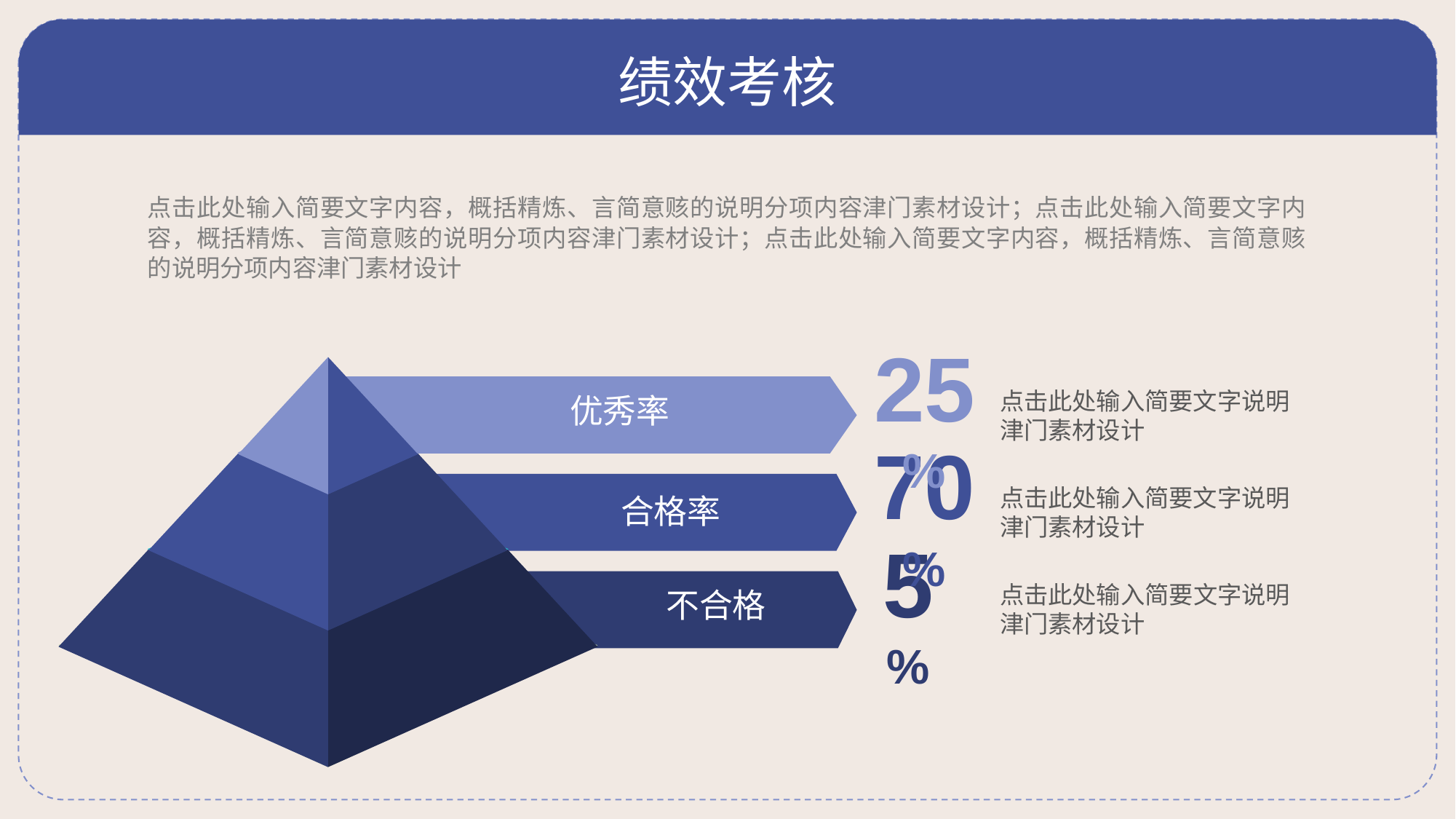

# 绩效考核
点击此处输入简要文字内容，概括精炼、言简意赅的说明分项内容津门素材设计；点击此处输入简要文字内容，概括精炼、言简意赅的说明分项内容津门素材设计；点击此处输入简要文字内容，概括精炼、言简意赅的说明分项内容津门素材设计
25%

点击此处输入简要文字说明津门素材设计
优秀率
70%

点击此处输入简要文字说明津门素材设计
合格率
5%

点击此处输入简要文字说明津门素材设计
不合格